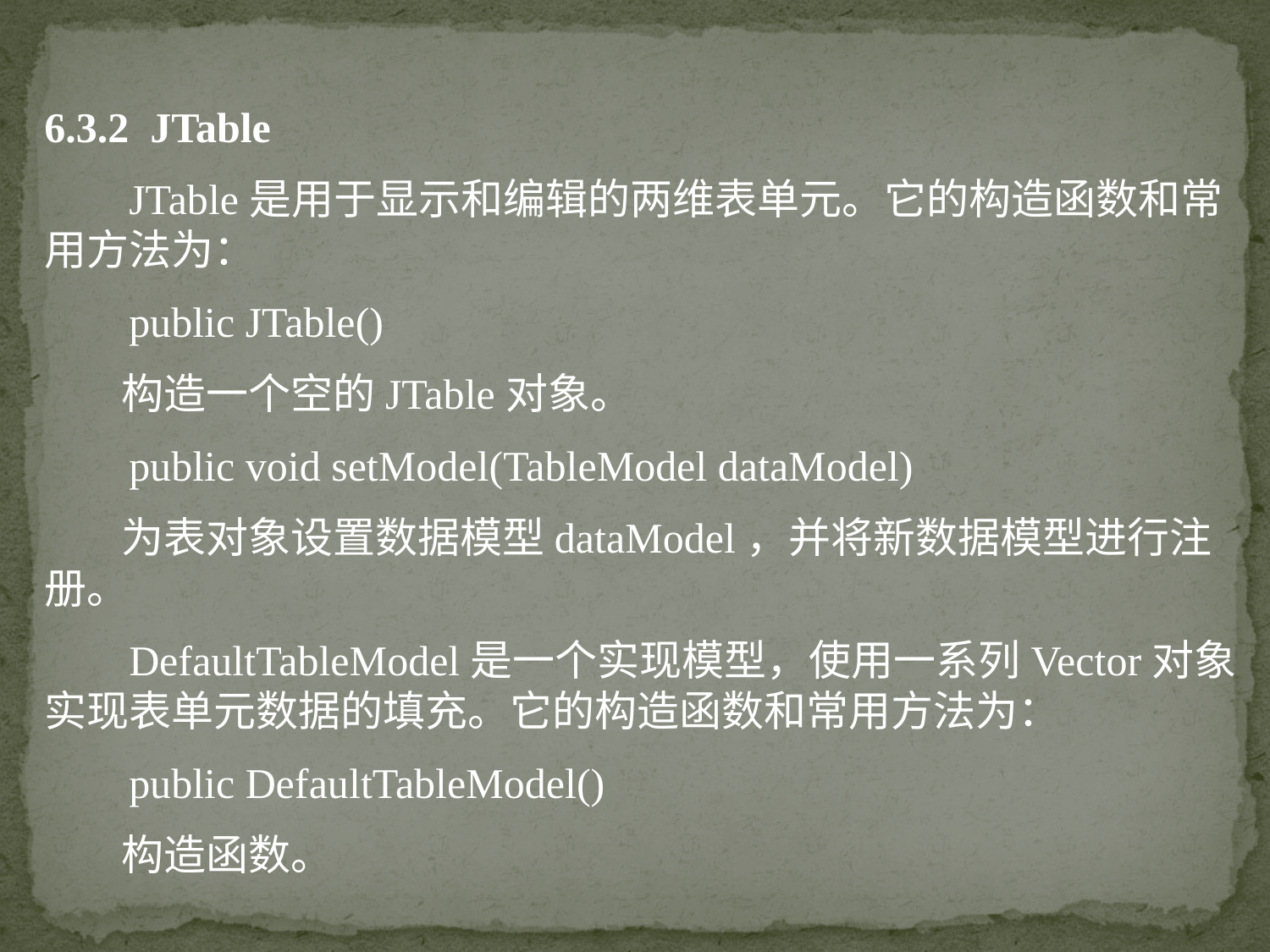

6.3.2  JTable
        JTable是用于显示和编辑的两维表单元。它的构造函数和常用方法为：
        public JTable()
       构造一个空的JTable对象。
        public void setModel(TableModel dataModel)
       为表对象设置数据模型dataModel，并将新数据模型进行注册。
        DefaultTableModel是一个实现模型，使用一系列Vector对象实现表单元数据的填充。它的构造函数和常用方法为：
        public DefaultTableModel()
       构造函数。